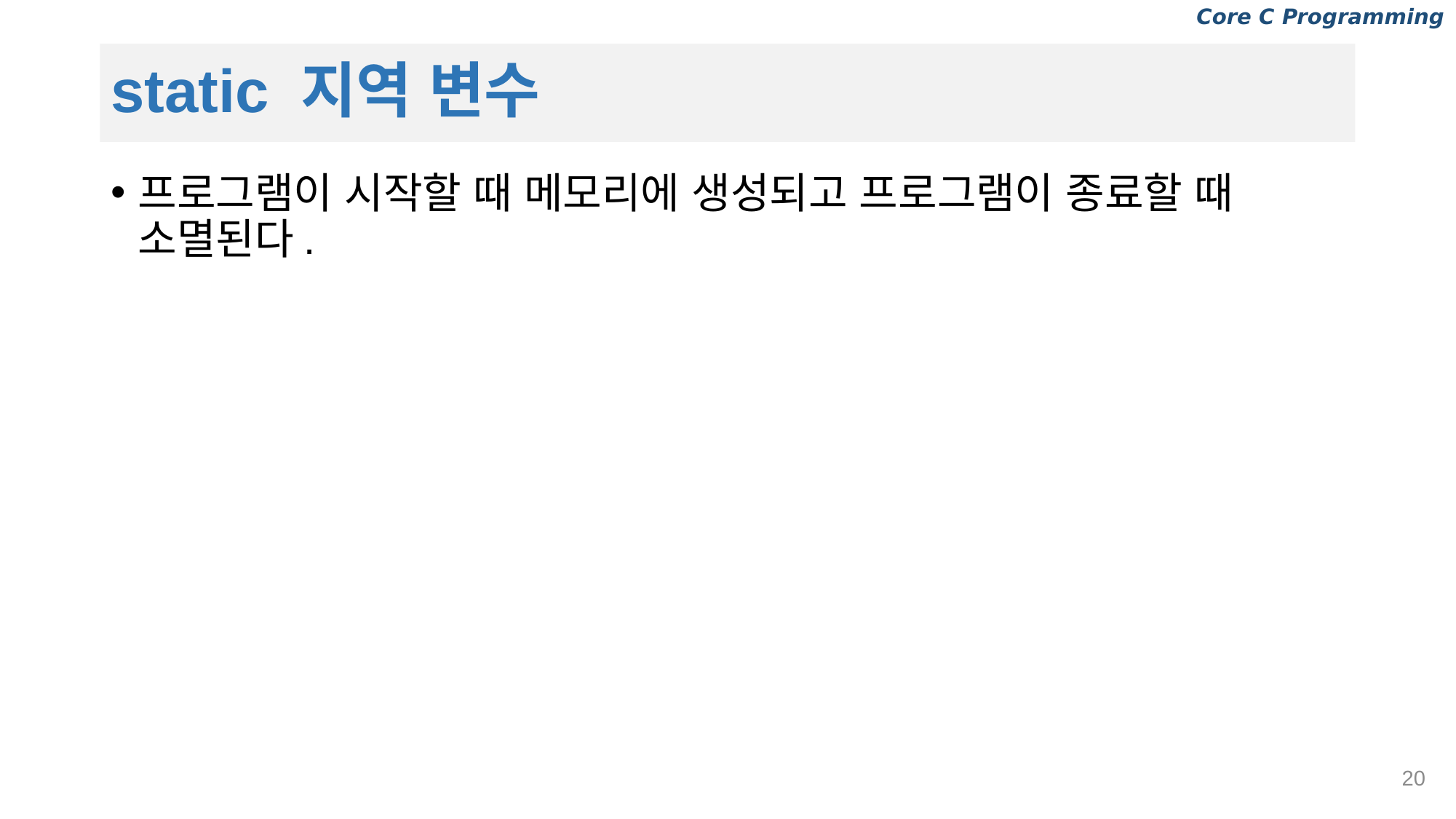

# static 지역 변수
프로그램이 시작할 때 메모리에 생성되고 프로그램이 종료할 때 소멸된다.
20